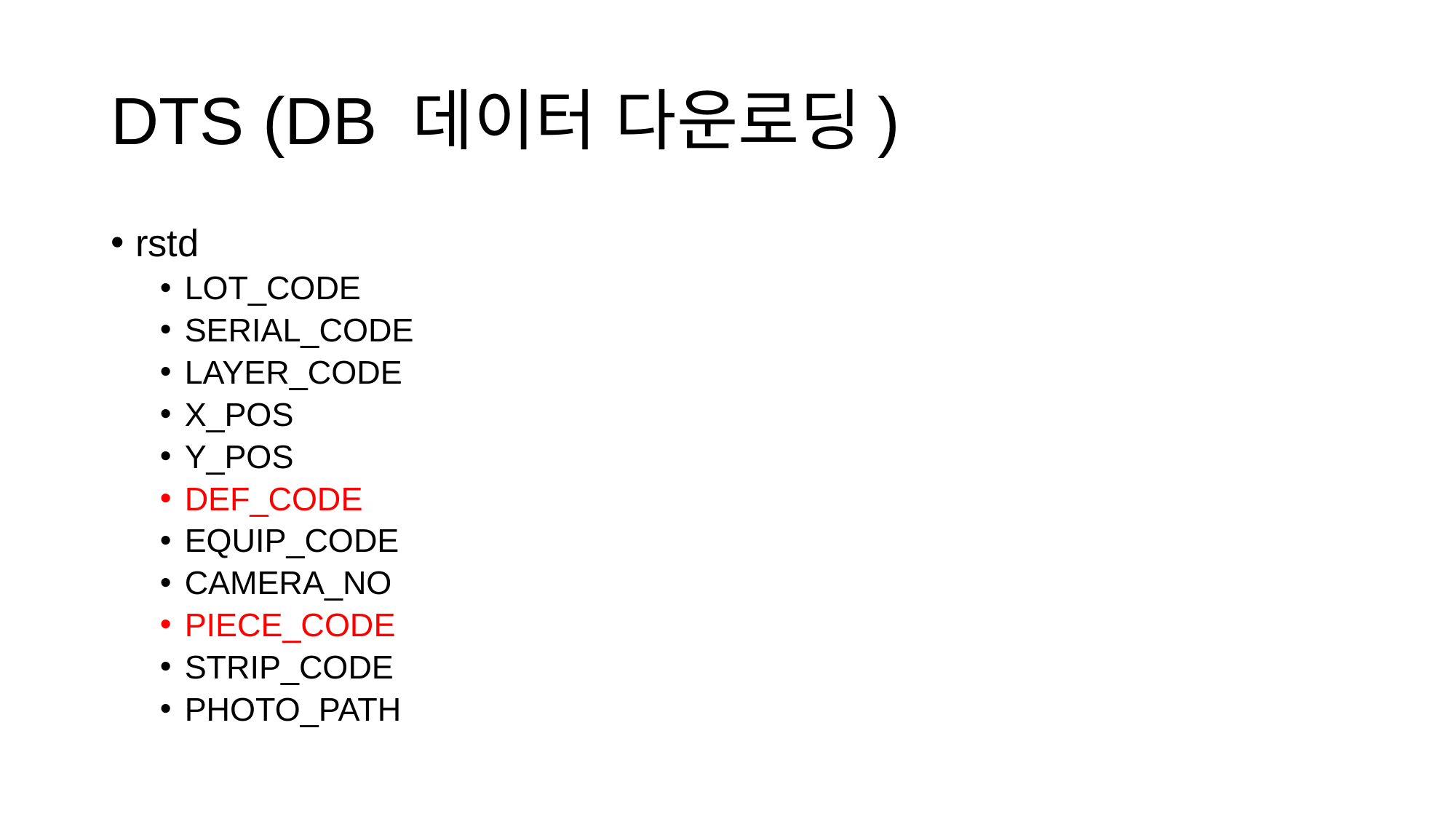

# DTS (DB 데이터 다운로딩)
rstd
LOT_CODE
SERIAL_CODE
LAYER_CODE
X_POS
Y_POS
DEF_CODE
EQUIP_CODE
CAMERA_NO
PIECE_CODE
STRIP_CODE
PHOTO_PATH